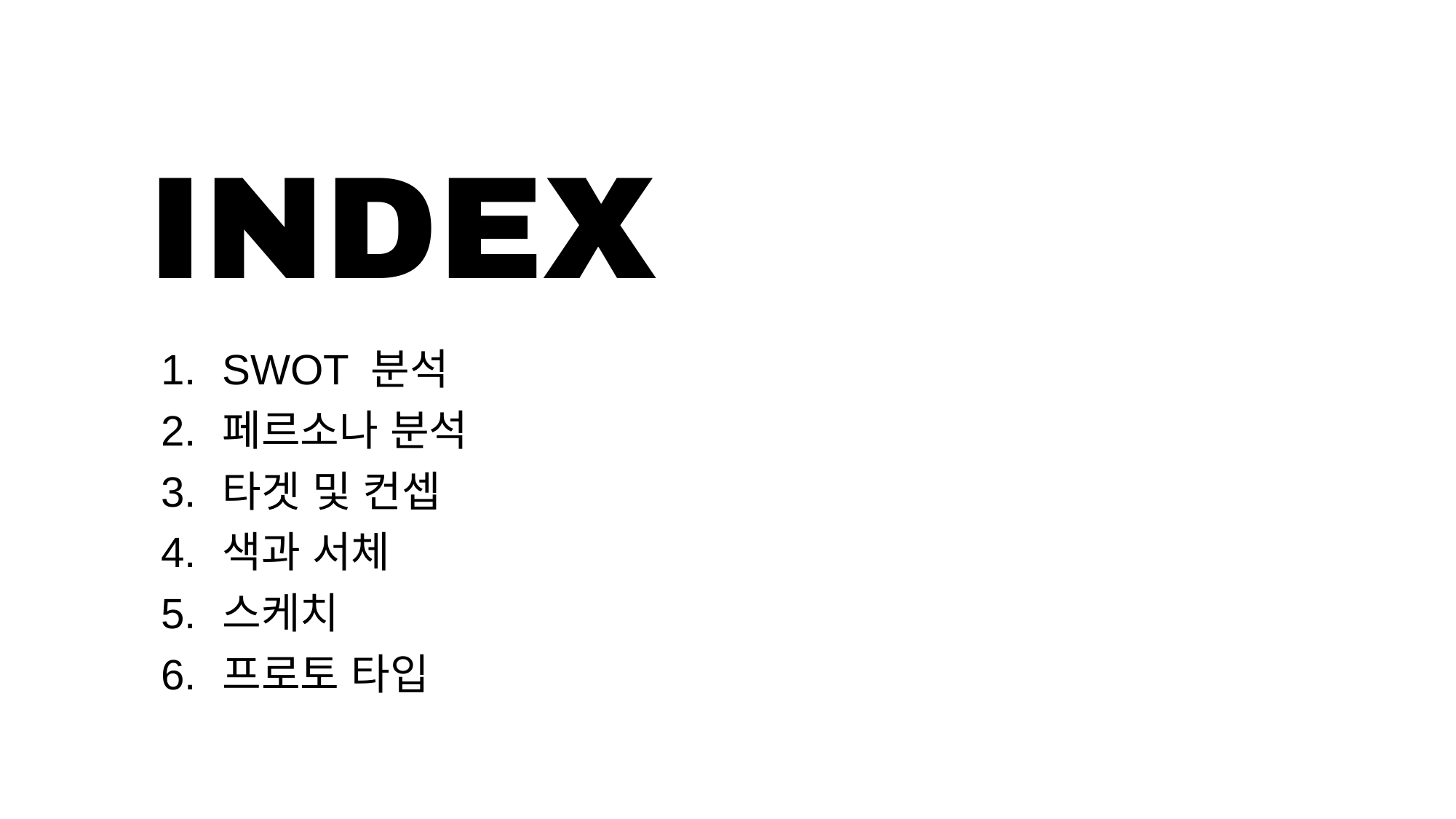

# INDEX
SWOT 분석
페르소나 분석
타겟 및 컨셉
색과 서체
스케치
프로토 타입